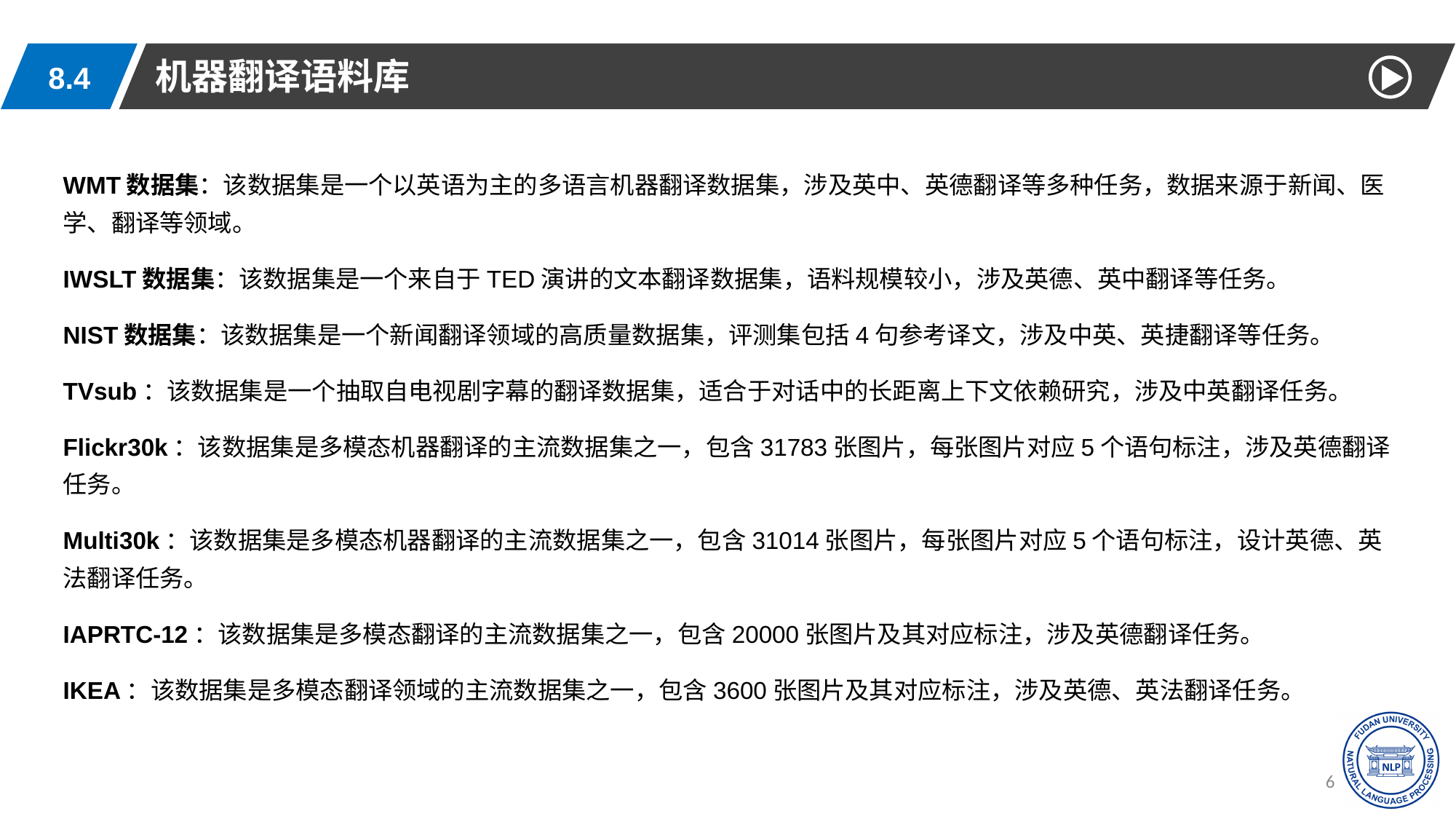

机器翻译语料库
8.4

WMT数据集：该数据集是一个以英语为主的多语言机器翻译数据集，涉及英中、英德翻译等多种任务，数据来源于新闻、医学、翻译等领域。
IWSLT数据集：该数据集是一个来自于TED演讲的文本翻译数据集，语料规模较小，涉及英德、英中翻译等任务。
NIST数据集：该数据集是一个新闻翻译领域的高质量数据集，评测集包括4句参考译文，涉及中英、英捷翻译等任务。
TVsub：该数据集是一个抽取自电视剧字幕的翻译数据集，适合于对话中的长距离上下文依赖研究，涉及中英翻译任务。
Flickr30k：该数据集是多模态机器翻译的主流数据集之一，包含31783张图片，每张图片对应5个语句标注，涉及英德翻译任务。
Multi30k：该数据集是多模态机器翻译的主流数据集之一，包含31014张图片，每张图片对应5个语句标注，设计英德、英法翻译任务。
IAPRTC-12：该数据集是多模态翻译的主流数据集之一，包含20000张图片及其对应标注，涉及英德翻译任务。
IKEA：该数据集是多模态翻译领域的主流数据集之一，包含3600张图片及其对应标注，涉及英德、英法翻译任务。
62